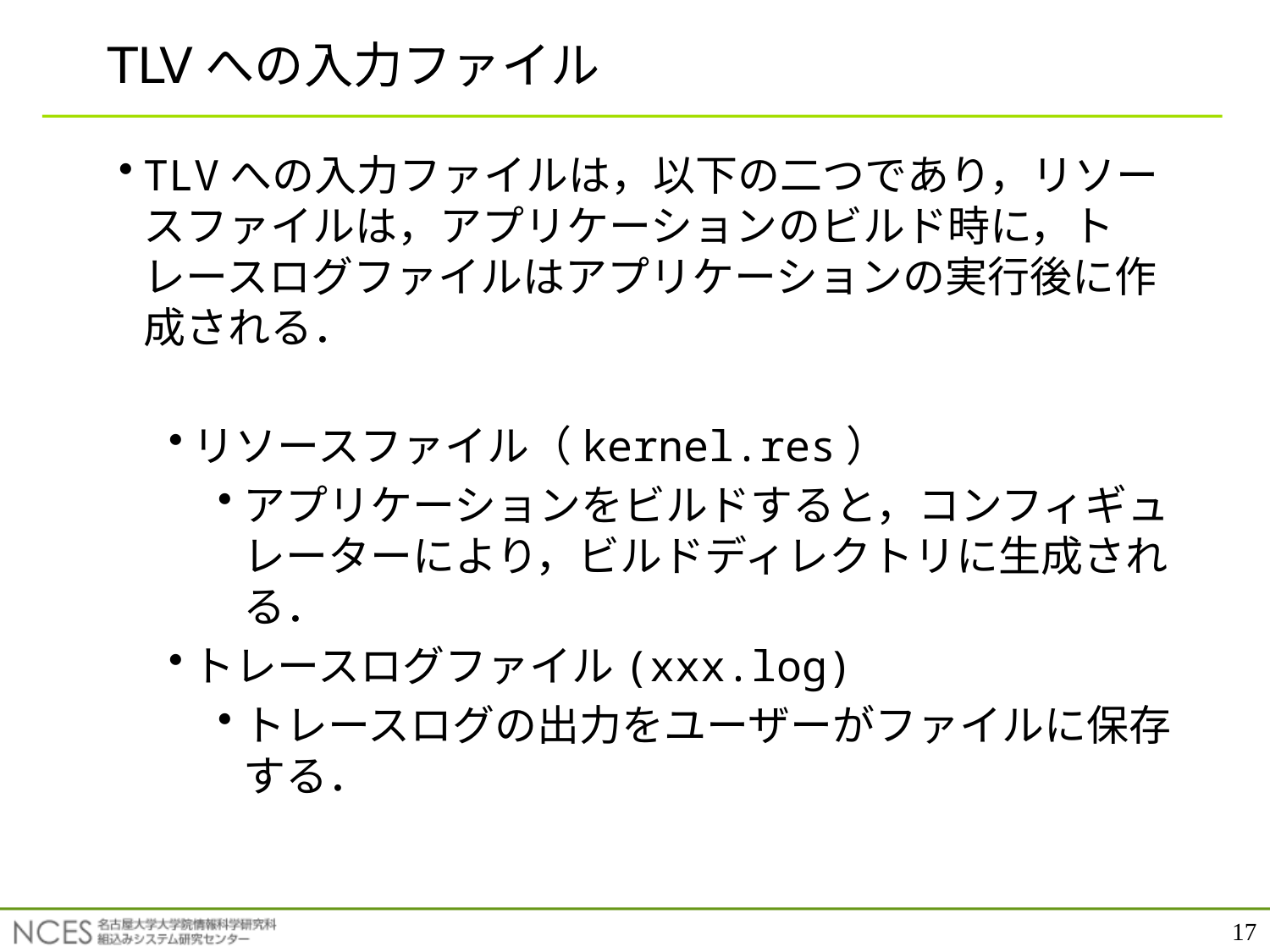

# TLVへの入力ファイル
TLVへの入力ファイルは，以下の二つであり，リソースファイルは，アプリケーションのビルド時に，トレースログファイルはアプリケーションの実行後に作成される．

リソースファイル（kernel.res）
アプリケーションをビルドすると，コンフィギュレーターにより，ビルドディレクトリに生成される．
トレースログファイル(xxx.log)
トレースログの出力をユーザーがファイルに保存する．
17